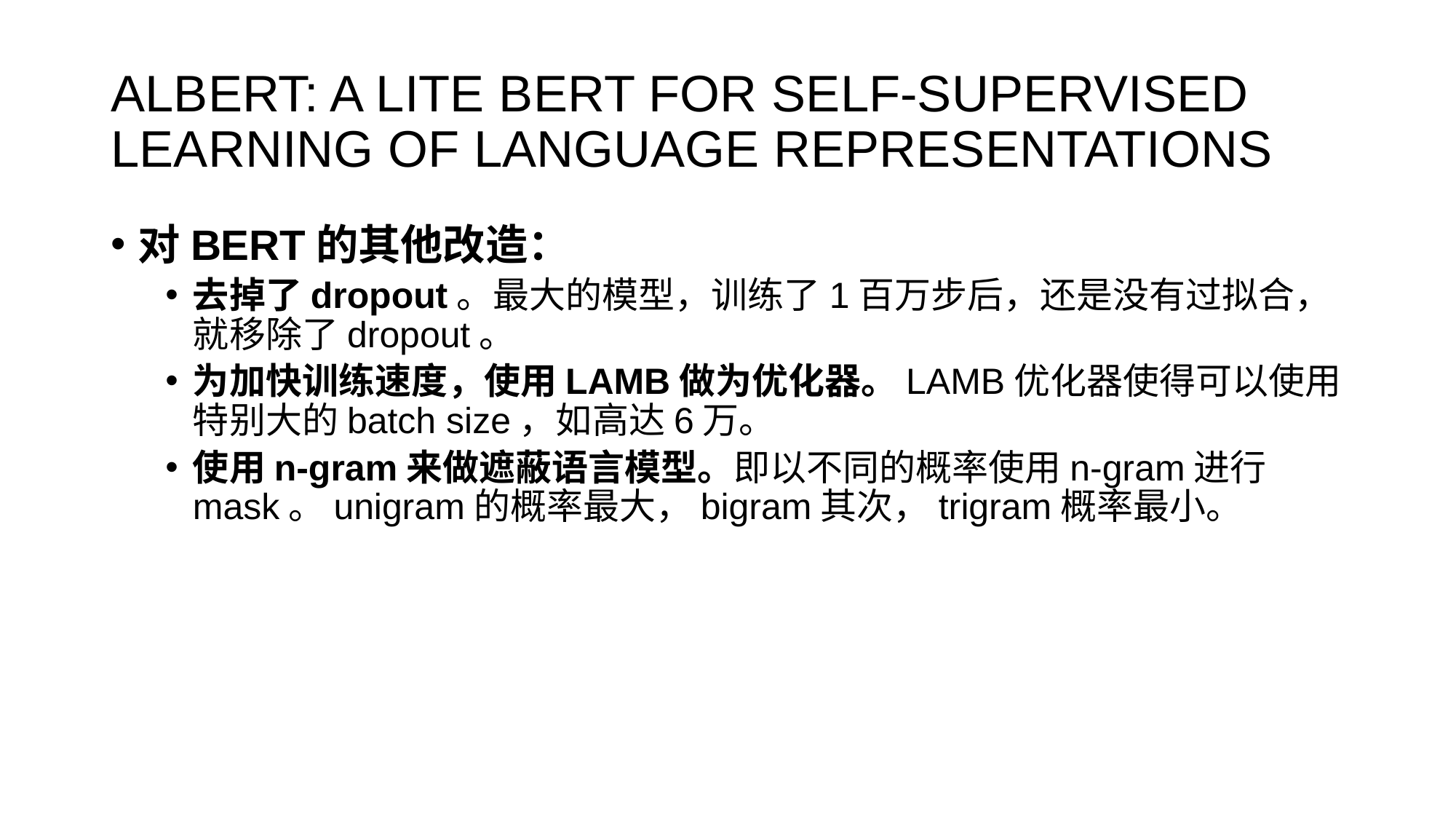

# ALBERT: A LITE BERT FOR SELF-SUPERVISED LEARNING OF LANGUAGE REPRESENTATIONS
对BERT的其他改造：
去掉了dropout。最大的模型，训练了1百万步后，还是没有过拟合，就移除了dropout。
为加快训练速度，使用LAMB做为优化器。LAMB优化器使得可以使用特别大的batch size，如高达6万。
使用n-gram来做遮蔽语言模型。即以不同的概率使用n-gram进行mask。unigram的概率最大，bigram其次，trigram概率最小。